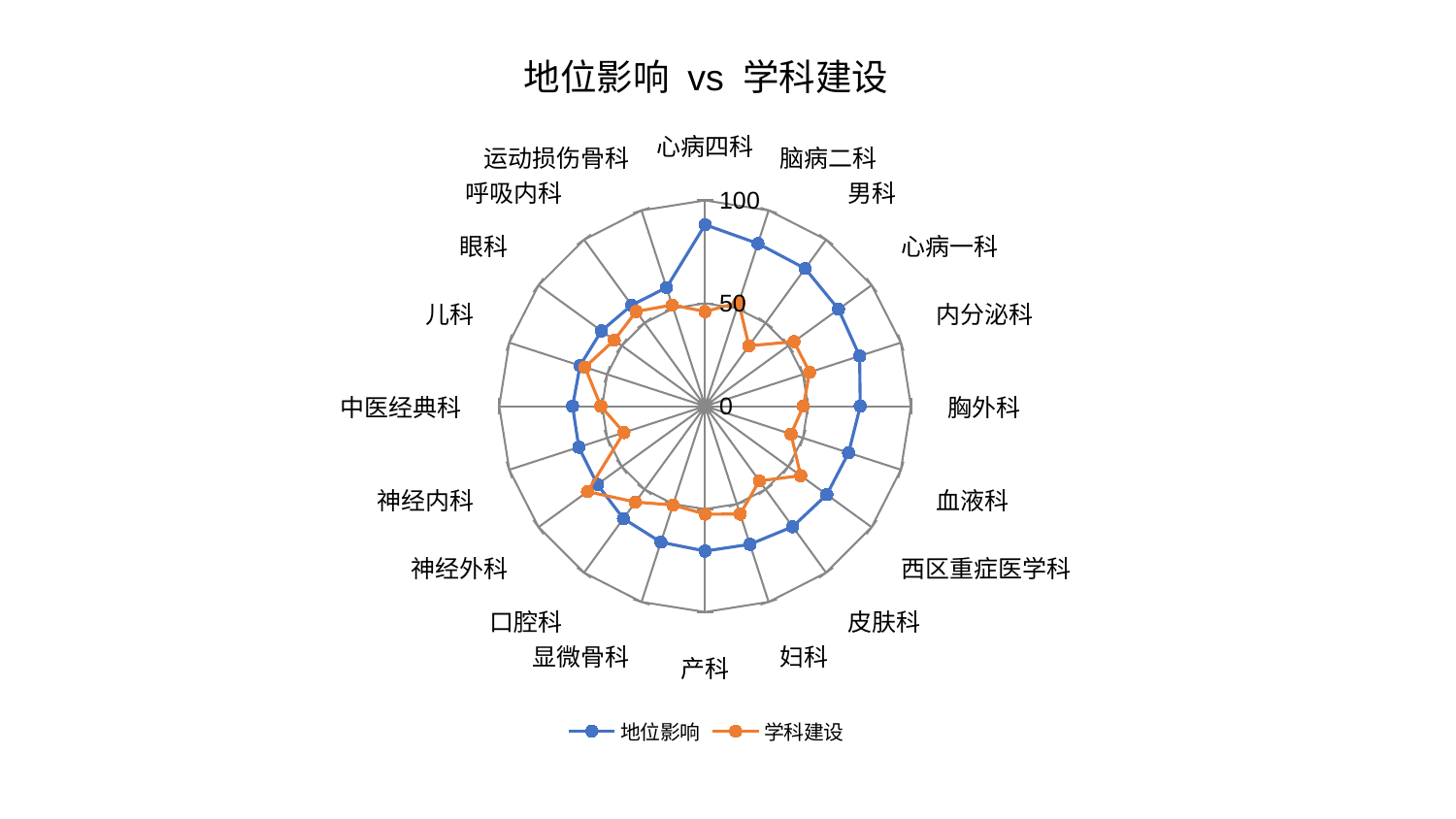

### Chart: 地位影响 vs 学科建设

| Category | 地位影响 | 学科建设 |
|---|---|---|
| 心病四科 | 88.16893135734323 | 46.01101285142108 |
| 脑病二科 | 83.09876777430446 | 52.899124386118594 |
| 男科 | 82.69154261295058 | 36.25595607146824 |
| 心病一科 | 80.121541494692 | 53.414863290502 |
| 内分泌科 | 78.93632230109223 | 53.369046320097425 |
| 胸外科 | 75.36326327219119 | 47.745339703705724 |
| 血液科 | 73.30108650352695 | 43.90714008783267 |
| 西区重症医学科 | 73.1184313698493 | 57.424365197036344 |
| 皮肤科 | 72.38361422199817 | 44.881927859908835 |
| 妇科 | 70.57518122168437 | 55.13651835263086 |
| 产科 | 70.39604983380335 | 52.471254182944755 |
| 显微骨科 | 69.47061884236743 | 50.50692599911658 |
| 口腔科 | 67.50523488721305 | 57.57451450084834 |
| 神经外科 | 64.66461815265895 | 70.60723401379752 |
| 神经内科 | 64.50176740668175 | 41.476289206843674 |
| 中医经典科 | 64.35879471999772 | 50.63238375061392 |
| 儿科 | 63.85599234232848 | 61.330125201770535 |
| 眼科 | 62.24997901669644 | 54.563405880897335 |
| 呼吸内科 | 60.67274514797297 | 56.91085503356451 |
| 运动损伤骨科 | 60.6152167532743 | 51.71041690225002 |
95